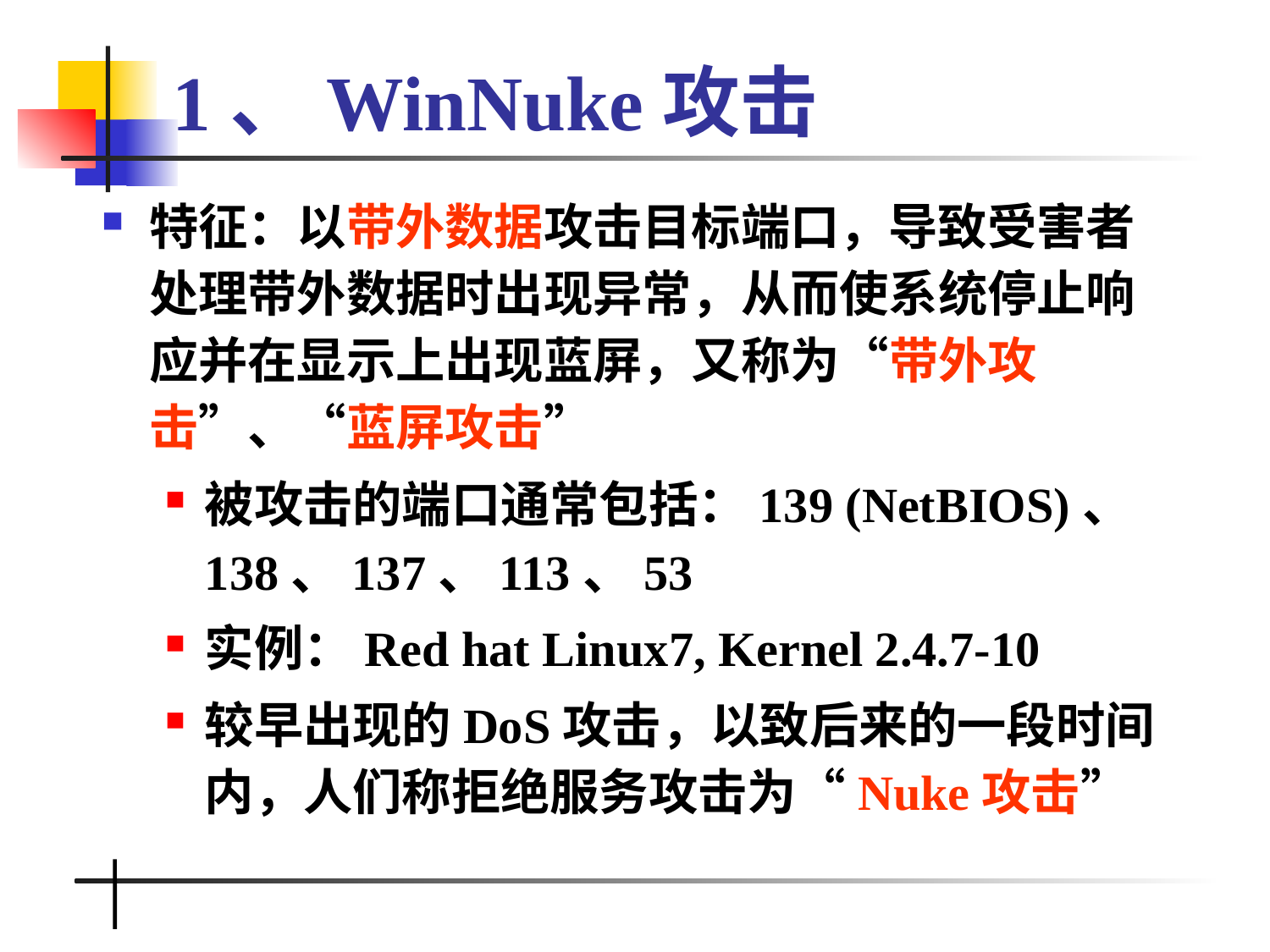

# 1、WinNuke攻击
特征：以带外数据攻击目标端口，导致受害者处理带外数据时出现异常，从而使系统停止响应并在显示上出现蓝屏，又称为“带外攻击”、“蓝屏攻击”
被攻击的端口通常包括：139 (NetBIOS)、138、137、113、53
实例：Red hat Linux7, Kernel 2.4.7-10
较早出现的DoS攻击，以致后来的一段时间内，人们称拒绝服务攻击为“Nuke攻击”